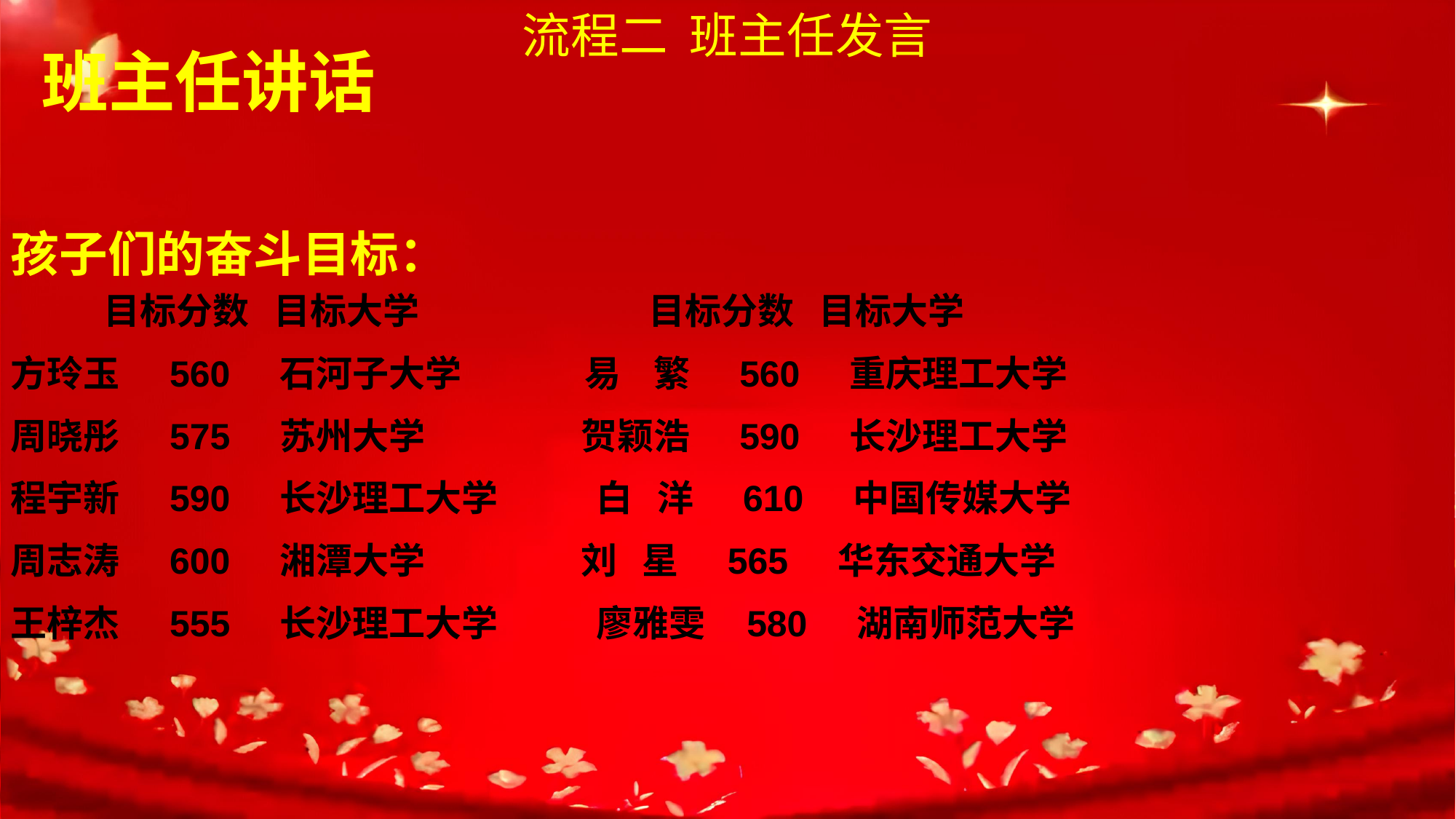

流程二  班主任发言
 班主任讲话
孩子们的奋斗目标：
              目标分数   目标大学                            目标分数   目标大学
方玲玉     560    石河子大学               易    繁     560    重庆理工大学
周晓彤     575    苏州大学                   贺颖浩     590    长沙理工大学
程宇新     590    长沙理工大学            白   洋     610    中国传媒大学
周志涛     600    湘潭大学                   刘   星     565    华东交通大学
王梓杰     555    长沙理工大学            廖雅雯    580    湖南师范大学